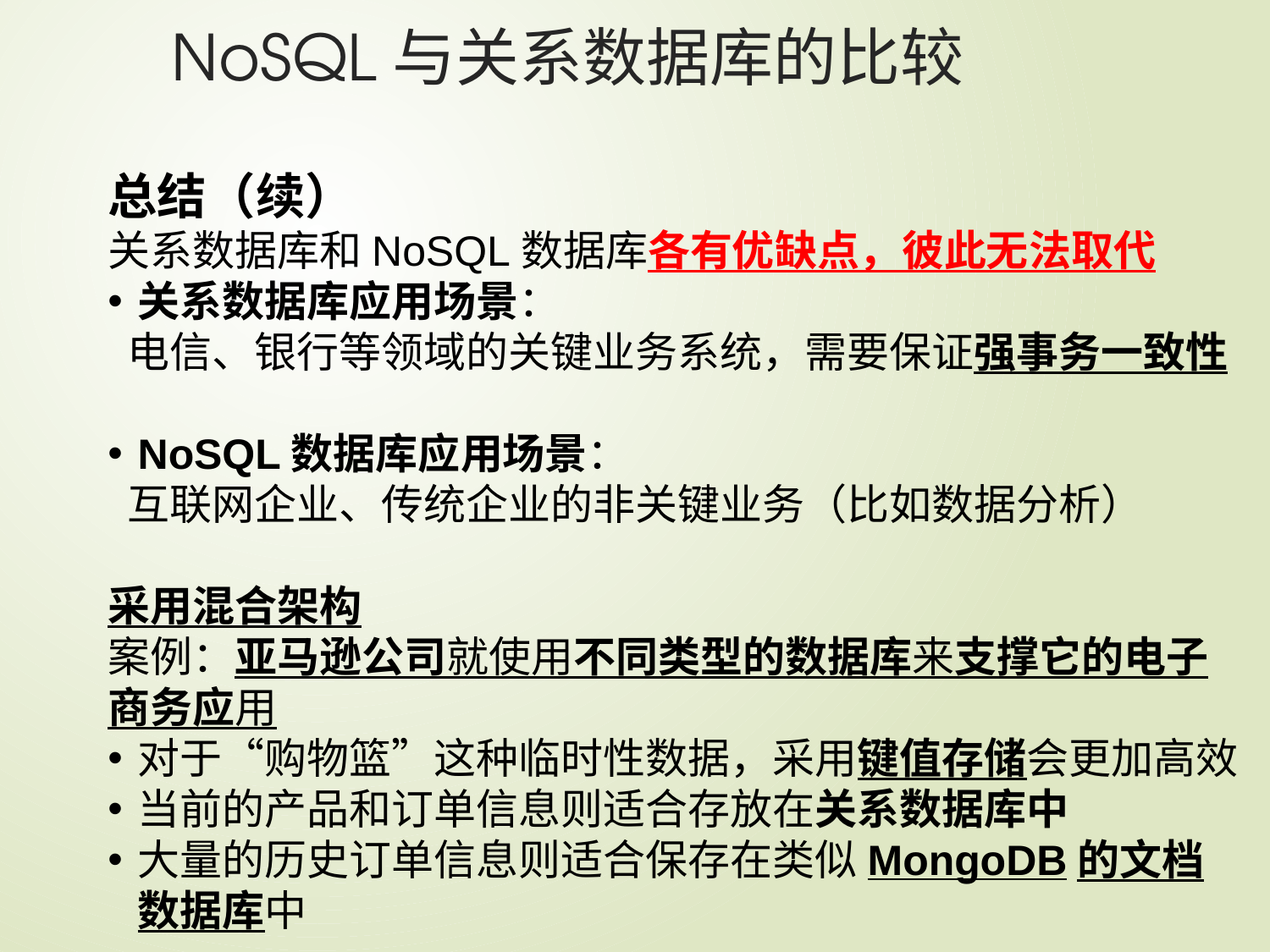

NoSQL与关系数据库的比较
总结（续）
关系数据库和NoSQL数据库各有优缺点，彼此无法取代
关系数据库应用场景：
 电信、银行等领域的关键业务系统，需要保证强事务一致性

NoSQL数据库应用场景：
 互联网企业、传统企业的非关键业务（比如数据分析）

采用混合架构
案例：亚马逊公司就使用不同类型的数据库来支撑它的电子商务应用
对于“购物篮”这种临时性数据，采用键值存储会更加高效
当前的产品和订单信息则适合存放在关系数据库中
大量的历史订单信息则适合保存在类似MongoDB的文档数据库中